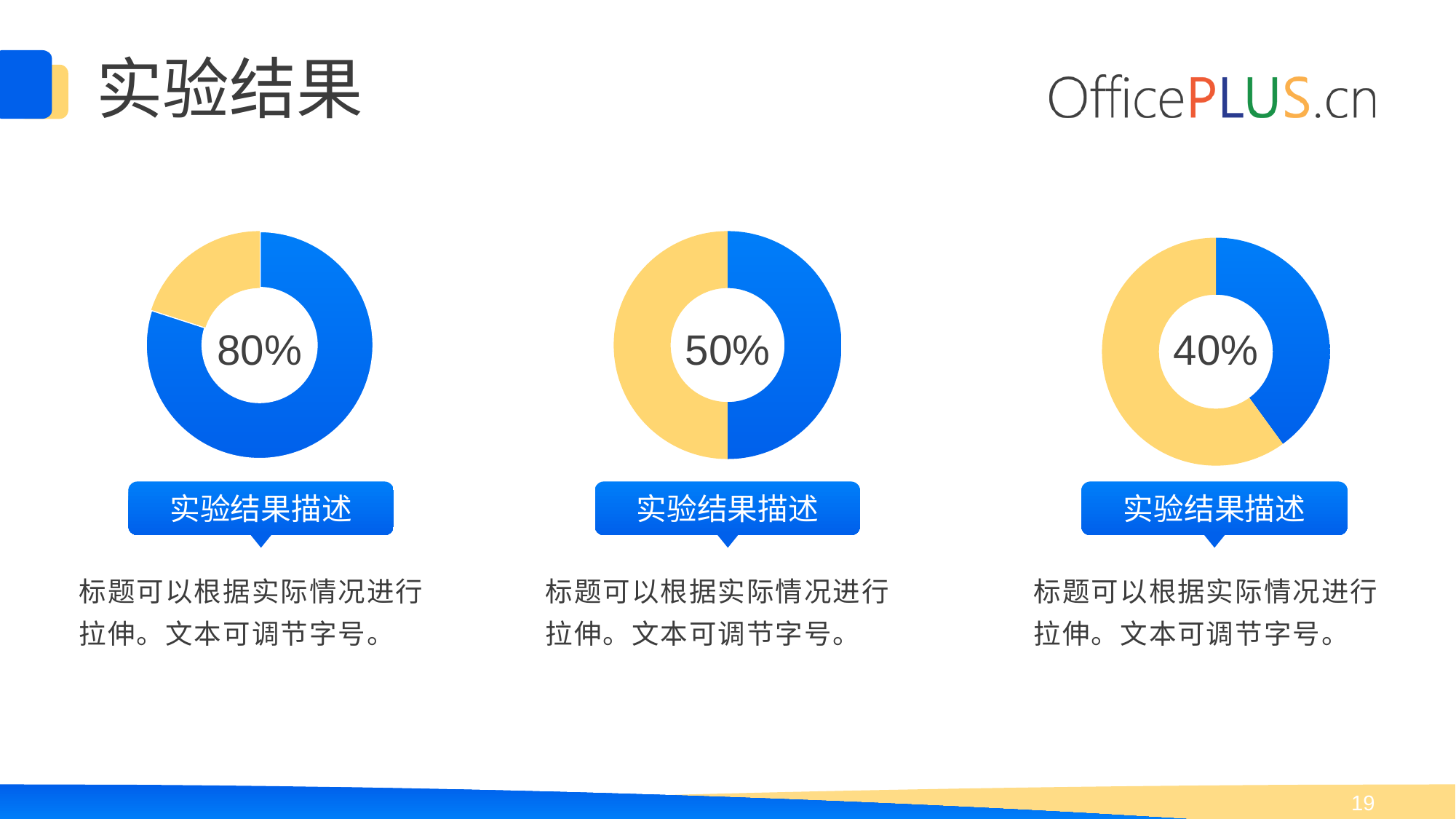

实验结果

### Chart

| Category | 销售额 |
|---|---|
| 第一季度 | 5.0 |
| 第二季度 | 5.0 |

### Chart

| Category | 销售额 |
|---|---|
| 第一季度 | 8.0 |
| 第二季度 | 2.0 |

### Chart

| Category | 销售额 |
|---|---|
| 第一季度 | 4.0 |
| 第二季度 | 6.0 |
80%
50%
40%
实验结果描述
实验结果描述
实验结果描述

标题可以根据实际情况进行拉伸。文本可调节字号。
标题可以根据实际情况进行拉伸。文本可调节字号。
标题可以根据实际情况进行拉伸。文本可调节字号。